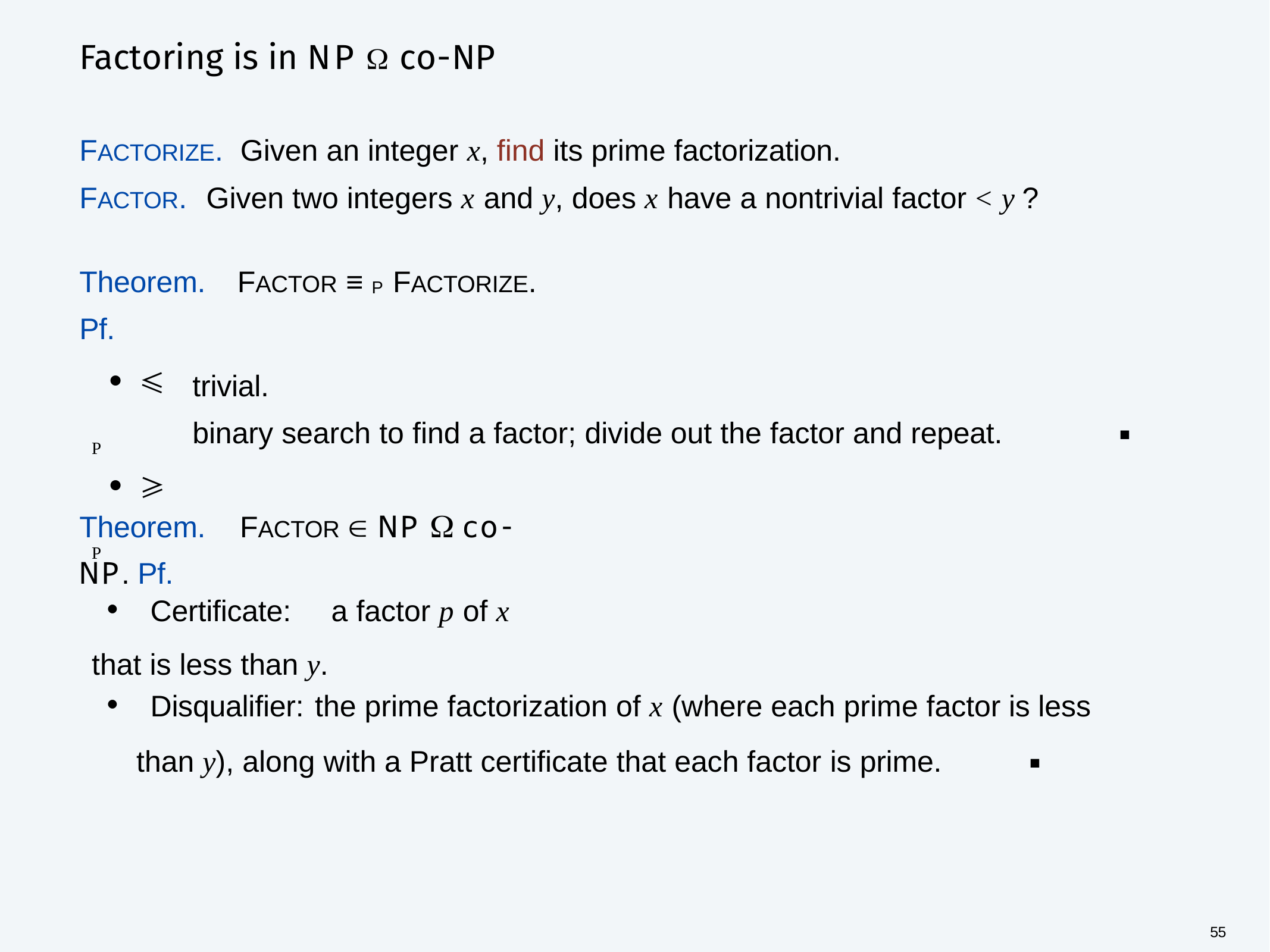

# Factoring is in NP Ω co-NP
FACTORIZE.	Given an integer x, find its prime factorization.
FACTOR.	Given two integers x and y, does x have a nontrivial factor < y ?

Theorem.	FACTOR ≡ P FACTORIZE.
Pf.
trivial.
binary search to find a factor; divide out the factor and repeat.	▪
・≤ P
・≥ P
Theorem.	FACTOR ∈ NP Ω co-NP. Pf.
・Certificate:	a factor p of x that is less than y.
・Disqualifier:	the prime factorization of x (where each prime factor is less than y), along with a Pratt certificate that each factor is prime.	▪
55